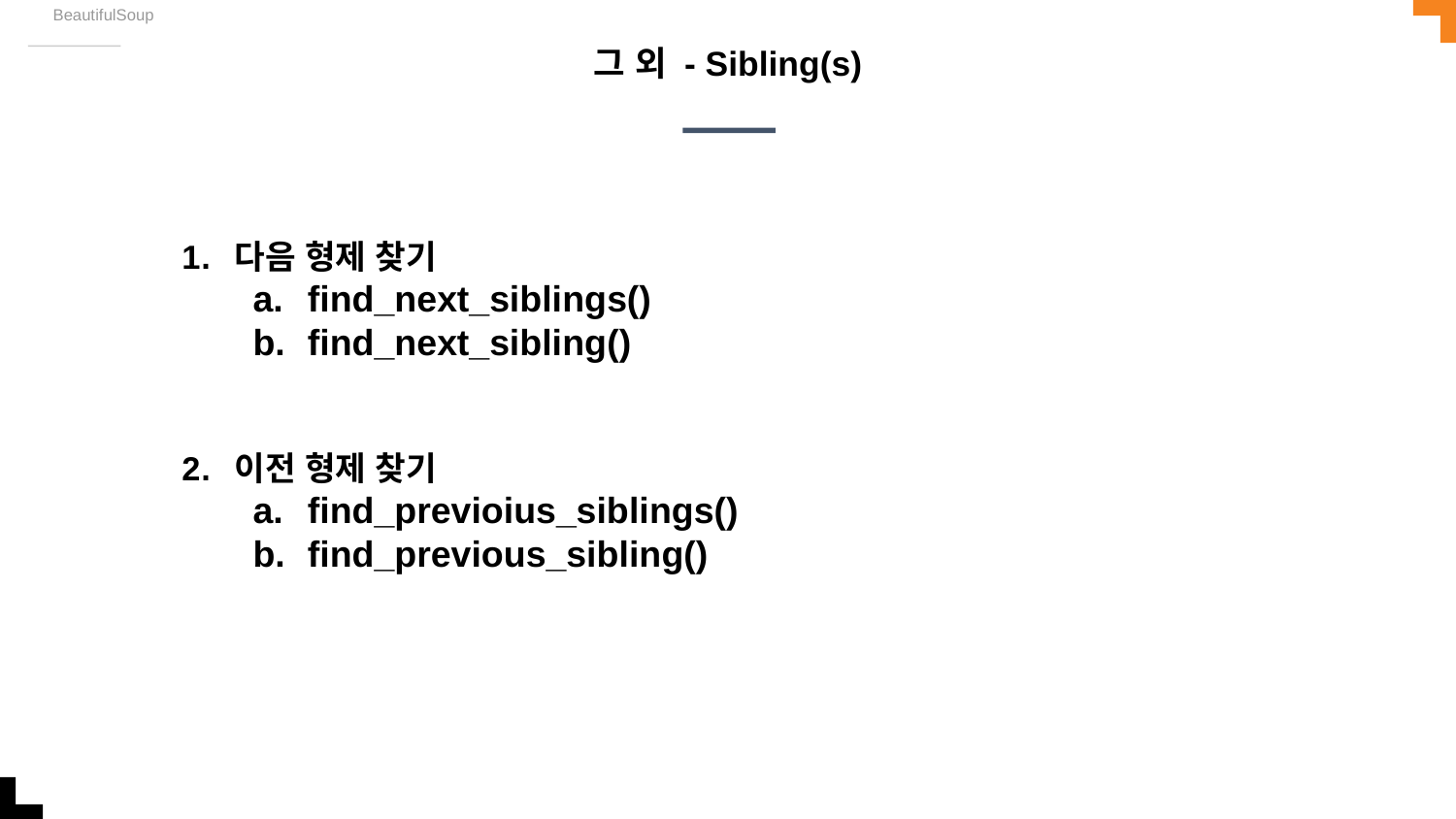

BeautifulSoup

# 그 외 - Sibling(s)

다음 형제 찾기
find_next_siblings()
find_next_sibling()

이전 형제 찾기
find_previoius_siblings()
find_previous_sibling()